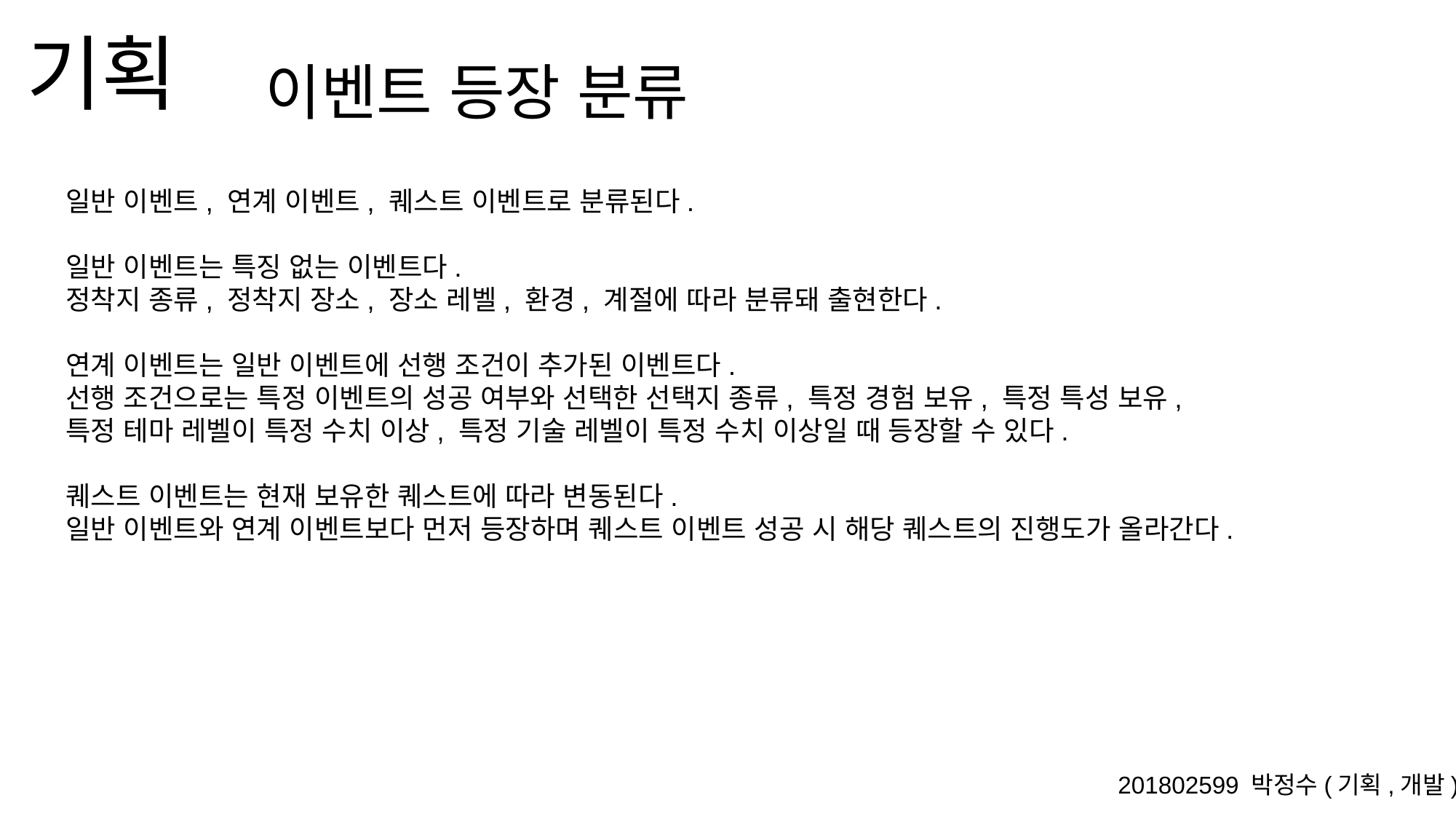

이벤트 등장 분류
일반 이벤트, 연계 이벤트, 퀘스트 이벤트로 분류된다.

일반 이벤트는 특징 없는 이벤트다.
정착지 종류, 정착지 장소, 장소 레벨, 환경, 계절에 따라 분류돼 출현한다.

연계 이벤트는 일반 이벤트에 선행 조건이 추가된 이벤트다.
선행 조건으로는 특정 이벤트의 성공 여부와 선택한 선택지 종류, 특정 경험 보유, 특정 특성 보유,
특정 테마 레벨이 특정 수치 이상, 특정 기술 레벨이 특정 수치 이상일 때 등장할 수 있다.

퀘스트 이벤트는 현재 보유한 퀘스트에 따라 변동된다.
일반 이벤트와 연계 이벤트보다 먼저 등장하며 퀘스트 이벤트 성공 시 해당 퀘스트의 진행도가 올라간다.